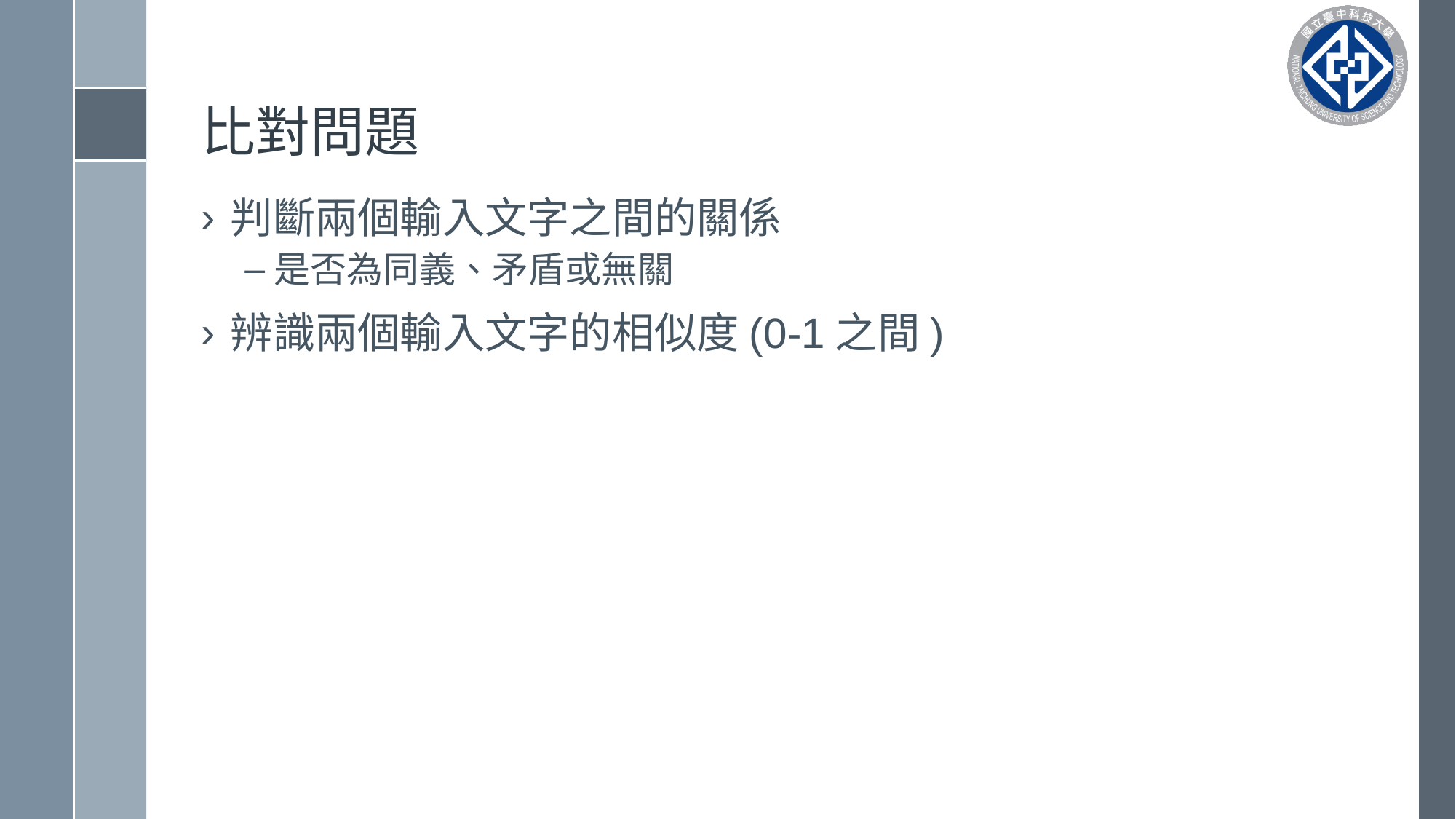

# 比對問題
判斷兩個輸入文字之間的關係
是否為同義、矛盾或無關
辨識兩個輸入文字的相似度(0-1之間)